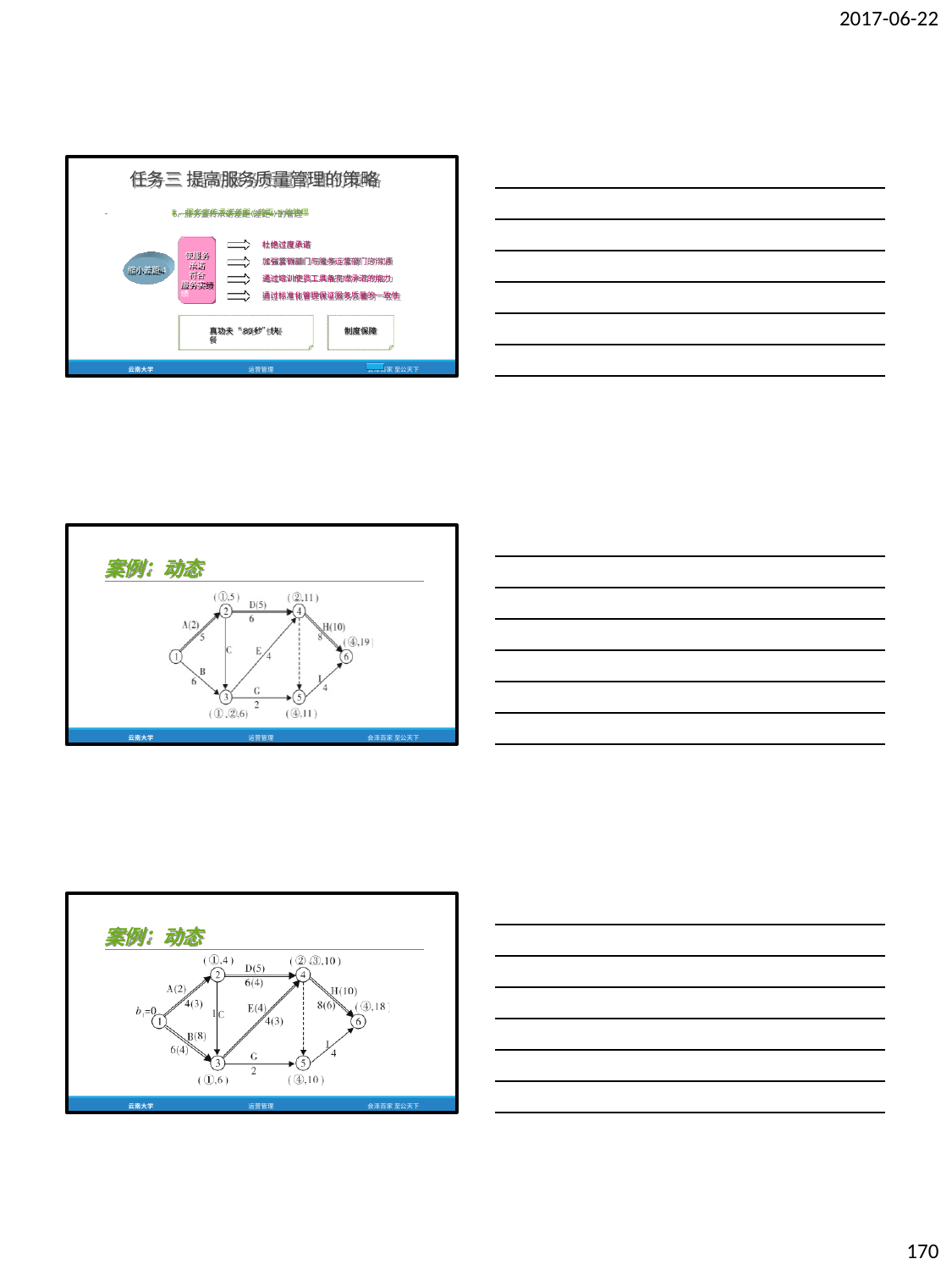

2017-06-22

任务三 提高服务质量管理的策略

 	5、服务宣传承诺差距(差距4)的管理

杜绝过度承诺

使服务 承诺 符合
服务实绩

加强营销部门与服务运营部门的沟通

缩小差距4
通过培训使员工具备完成承诺的能力

通过标准化管理保证服务质量的一致性

真功夫“80秒”快餐
制度保障

云南大学
运营管理
会泽百家 至公天下

案例：动态

云南大学
运营管理
会泽百家 至公天下

案例：动态

云南大学
运营管理
会泽百家 至公天下

170